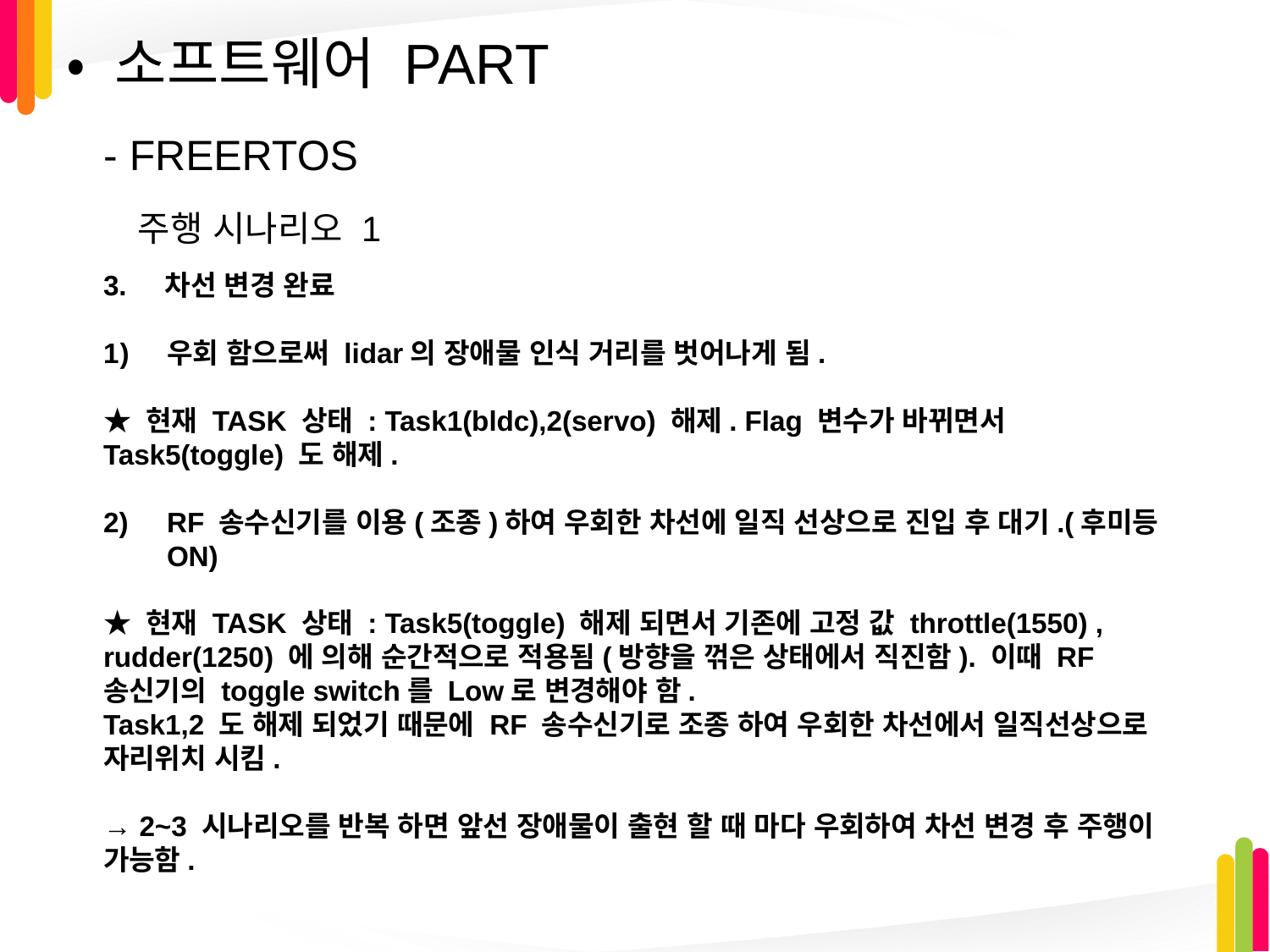

# • 소프트웨어 PART
- FreeRtos
주행 시나리오 1
3.    차선 변경 완료

우회 함으로써 lidar의 장애물 인식 거리를 벗어나게 됨.

★ 현재 TASK 상태 : Task1(bldc),2(servo) 해제. Flag 변수가 바뀌면서 Task5(toggle) 도 해제.

RF 송수신기를 이용(조종)하여 우회한 차선에 일직 선상으로 진입 후 대기.(후미등 ON)

★ 현재 TASK 상태 : Task5(toggle) 해제 되면서 기존에 고정 값 throttle(1550) , rudder(1250) 에 의해 순간적으로 적용됨(방향을 꺾은 상태에서 직진함). 이때 RF 송신기의 toggle switch를 Low로 변경해야 함.
Task1,2 도 해제 되었기 때문에 RF 송수신기로 조종 하여 우회한 차선에서 일직선상으로 자리위치 시킴.

→ 2~3 시나리오를 반복 하면 앞선 장애물이 출현 할 때 마다 우회하여 차선 변경 후 주행이 가능함.